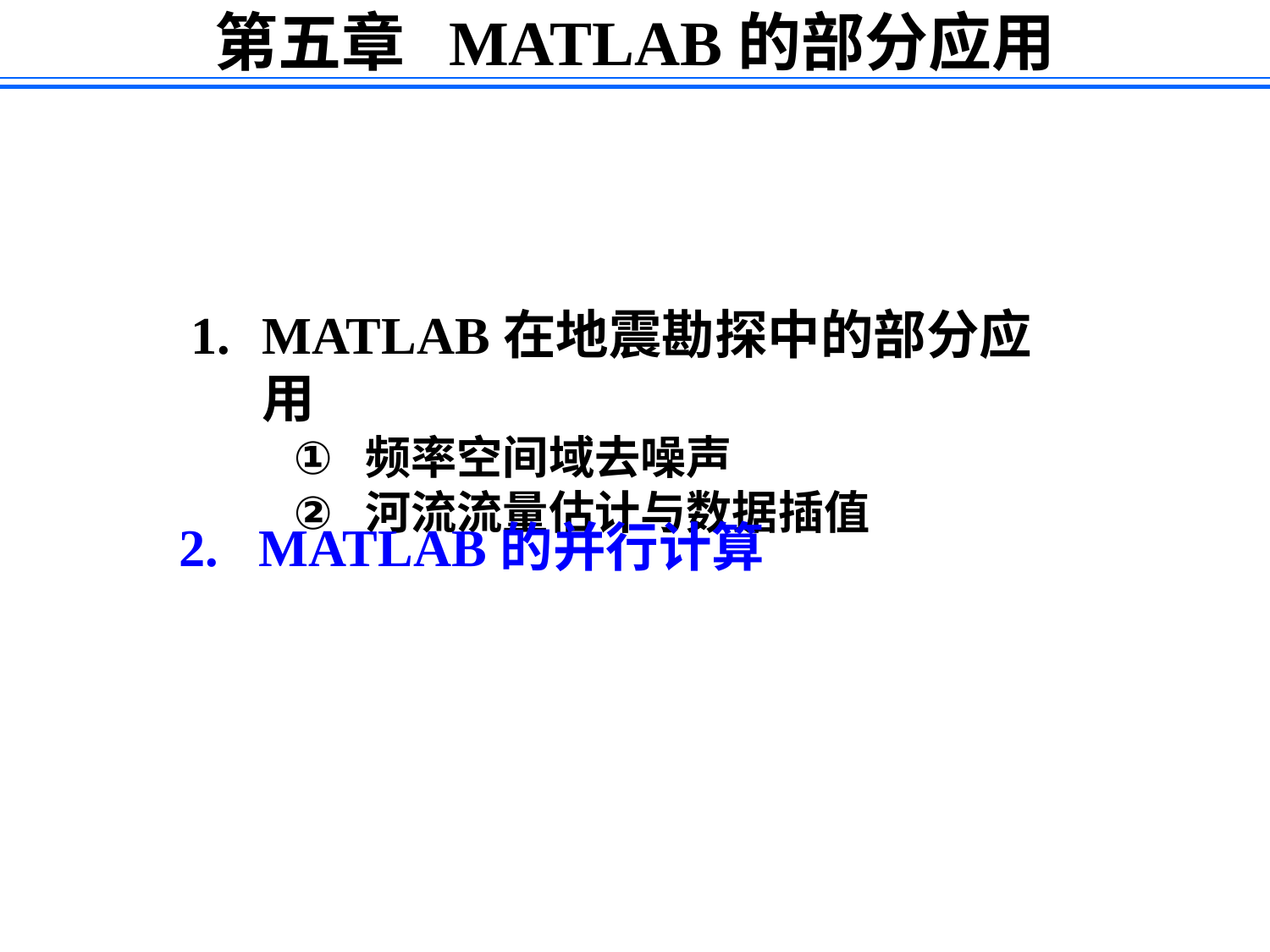

第五章  MATLAB的部分应用

MATLAB在地震勘探中的部分应用
频率空间域去噪声
河流流量估计与数据插值
2.   MATLAB的并行计算